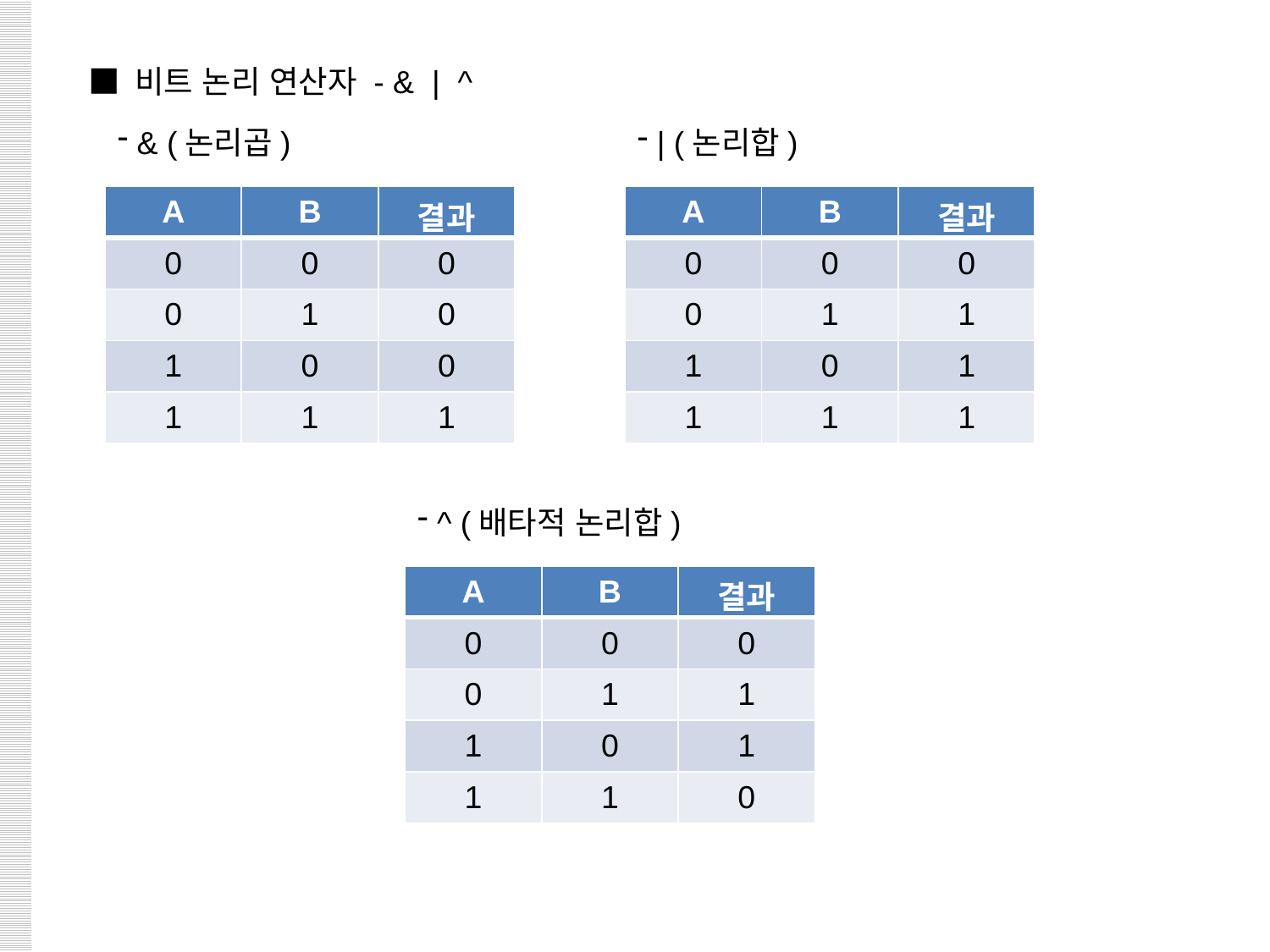

■ 비트 논리 연산자 - &  |  ^
 & (논리곱)
 | (논리합)
| A | B | 결과 |
| --- | --- | --- |
| 0 | 0 | 0 |
| 0 | 1 | 0 |
| 1 | 0 | 0 |
| 1 | 1 | 1 |
| A | B | 결과 |
| --- | --- | --- |
| 0 | 0 | 0 |
| 0 | 1 | 1 |
| 1 | 0 | 1 |
| 1 | 1 | 1 |
 ^ (배타적 논리합)
| A | B | 결과 |
| --- | --- | --- |
| 0 | 0 | 0 |
| 0 | 1 | 1 |
| 1 | 0 | 1 |
| 1 | 1 | 0 |